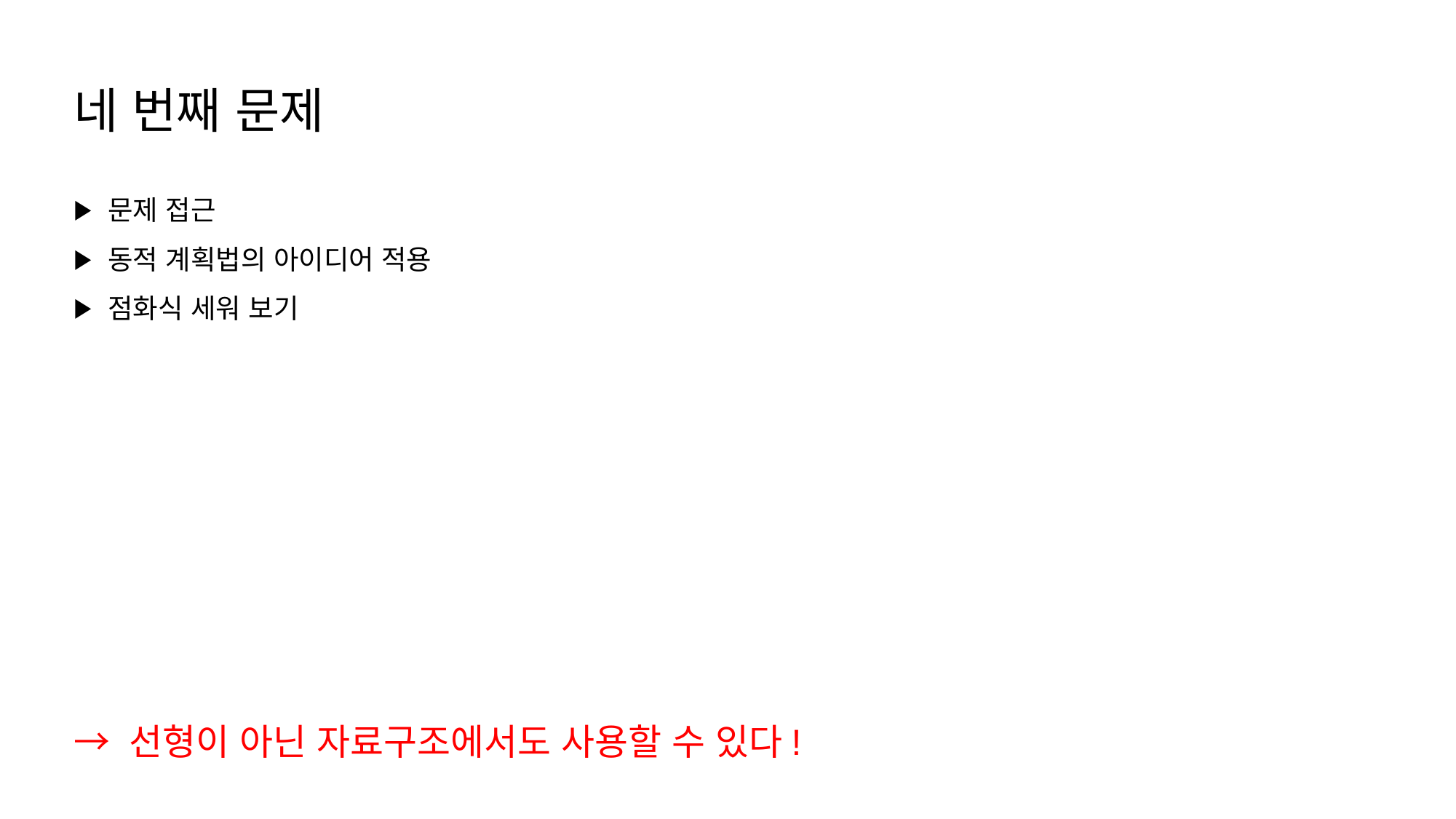

네 번째 문제
문제 접근
동적 계획법의 아이디어 적용
점화식 세워 보기
→ 선형이 아닌 자료구조에서도 사용할 수 있다!